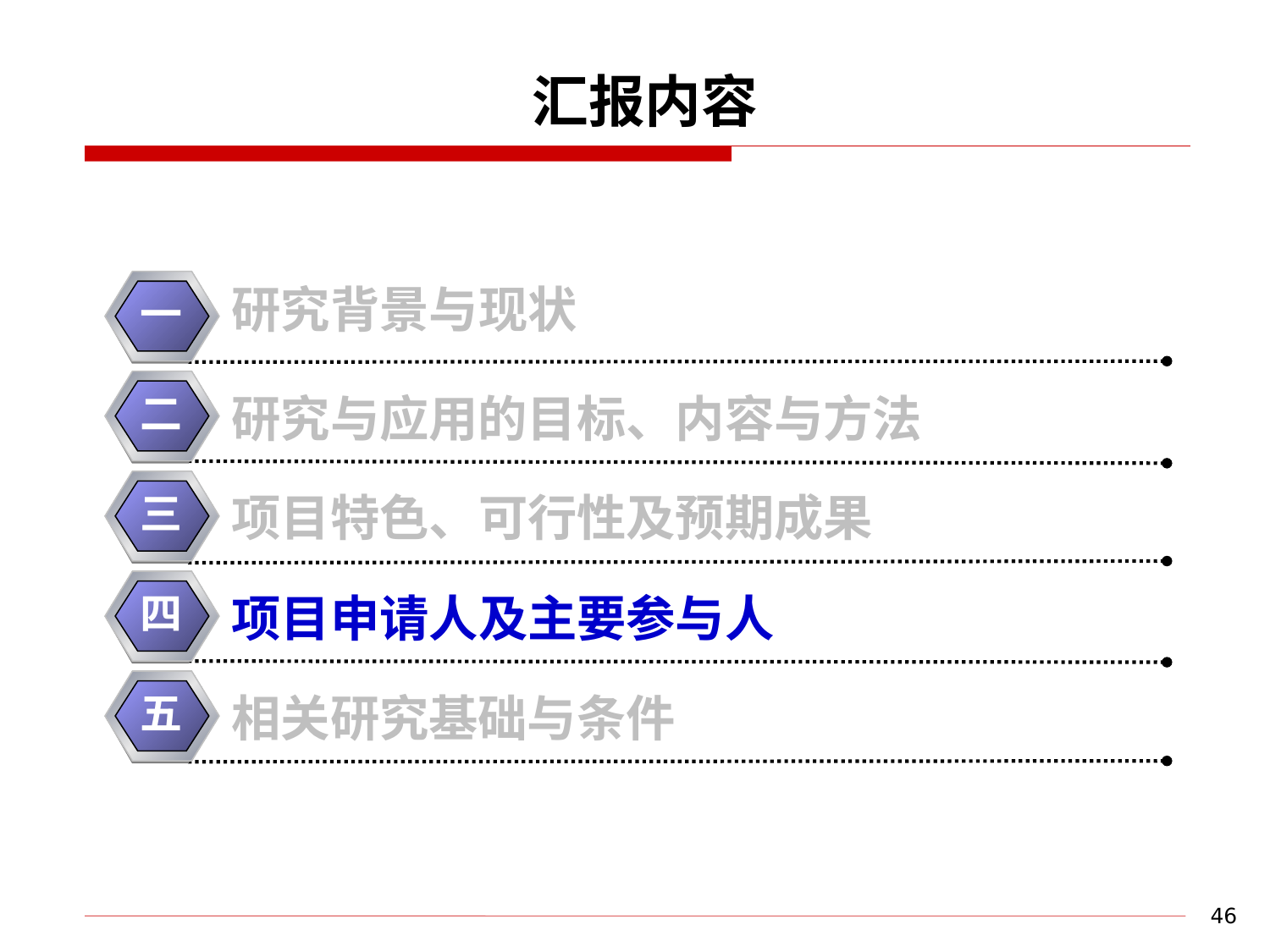

汇报内容

一
研究背景与现状

二
研究与应用的目标、内容与方法

二

三
项目特色、可行性及预期成果

三

四
项目申请人及主要参与人

五
4
相关研究基础与条件

46